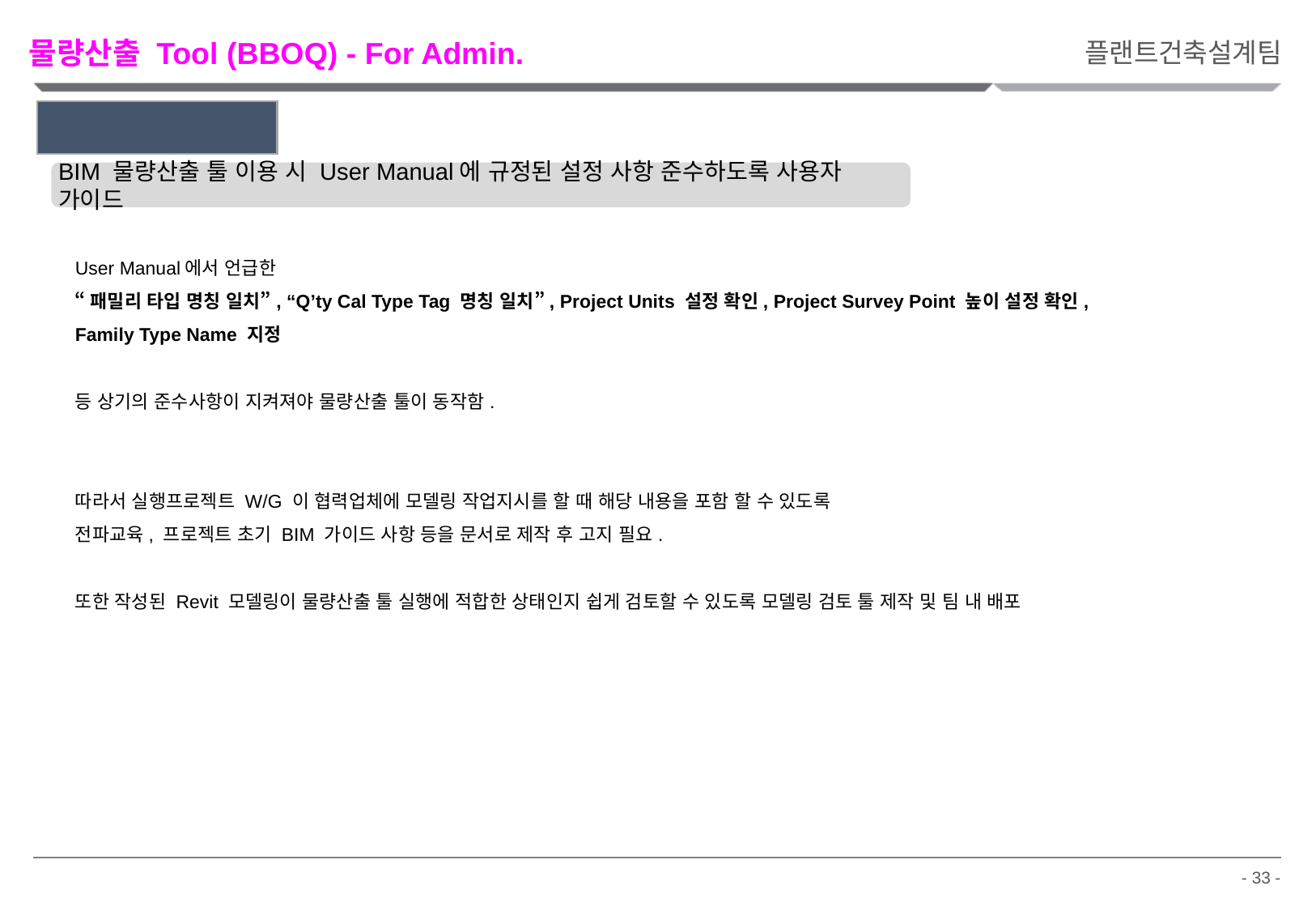

물량산출 Tool (BBOQ) - For Admin.
플랜트건축설계팀
2. Admin.’s Role
BIM 물량산출 툴 이용 시 User Manual에 규정된 설정 사항 준수하도록 사용자 가이드
User Manual에서 언급한
“패밀리 타입 명칭 일치”, “Q’ty Cal Type Tag 명칭 일치”, Project Units 설정 확인, Project Survey Point 높이 설정 확인, Family Type Name 지정

등 상기의 준수사항이 지켜져야 물량산출 툴이 동작함.

따라서 실행프로젝트 W/G 이 협력업체에 모델링 작업지시를 할 때 해당 내용을 포함 할 수 있도록
전파교육, 프로젝트 초기 BIM 가이드 사항 등을 문서로 제작 후 고지 필요.

또한 작성된 Revit 모델링이 물량산출 툴 실행에 적합한 상태인지 쉽게 검토할 수 있도록 모델링 검토 툴 제작 및 팀 내 배포